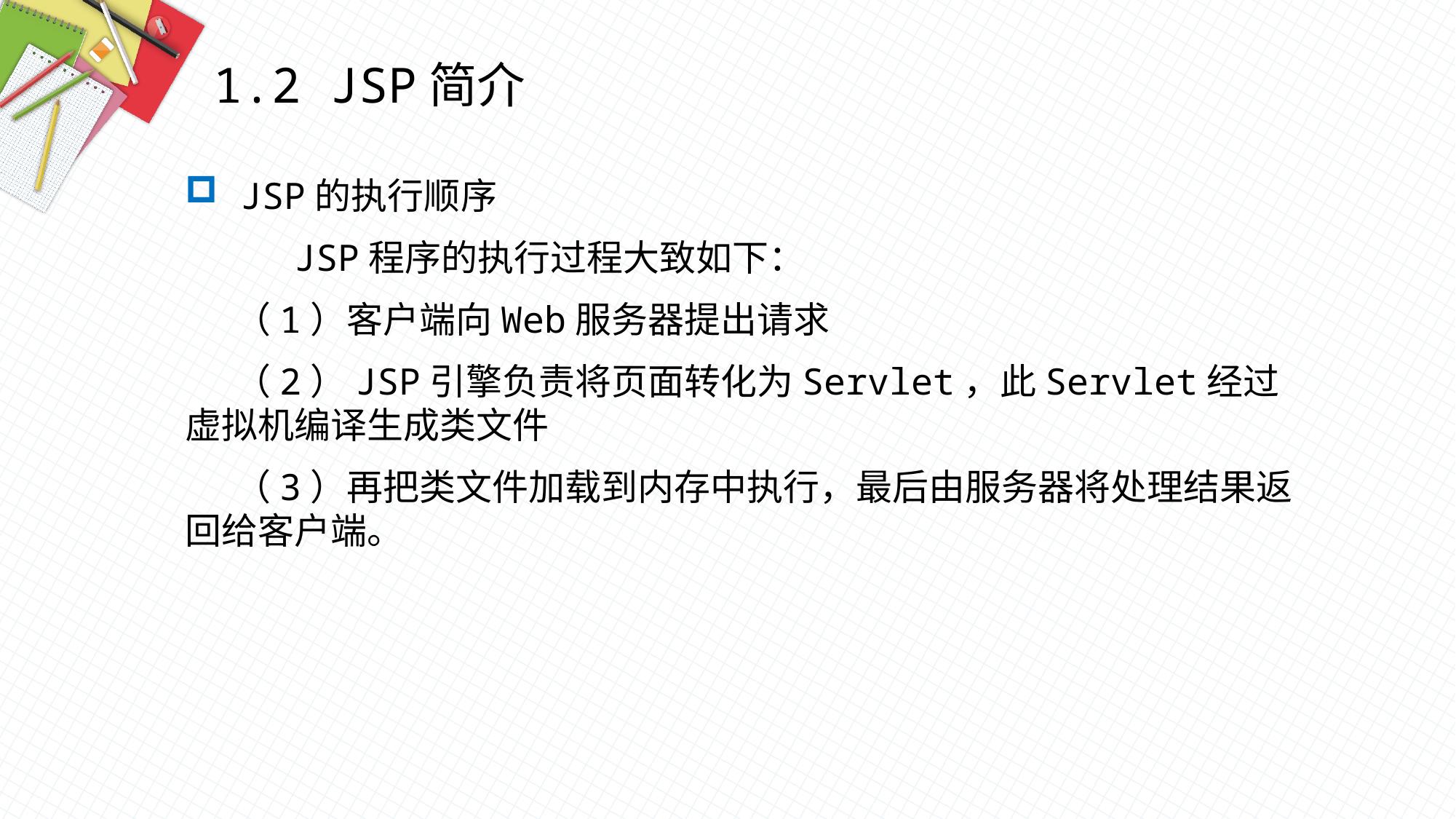

1.2 JSP简介
 JSP的执行顺序
     JSP程序的执行过程大致如下：
     （1）客户端向Web服务器提出请求
     （2）JSP引擎负责将页面转化为Servlet，此Servlet经过虚拟机编译生成类文件
     （3）再把类文件加载到内存中执行，最后由服务器将处理结果返回给客户端。